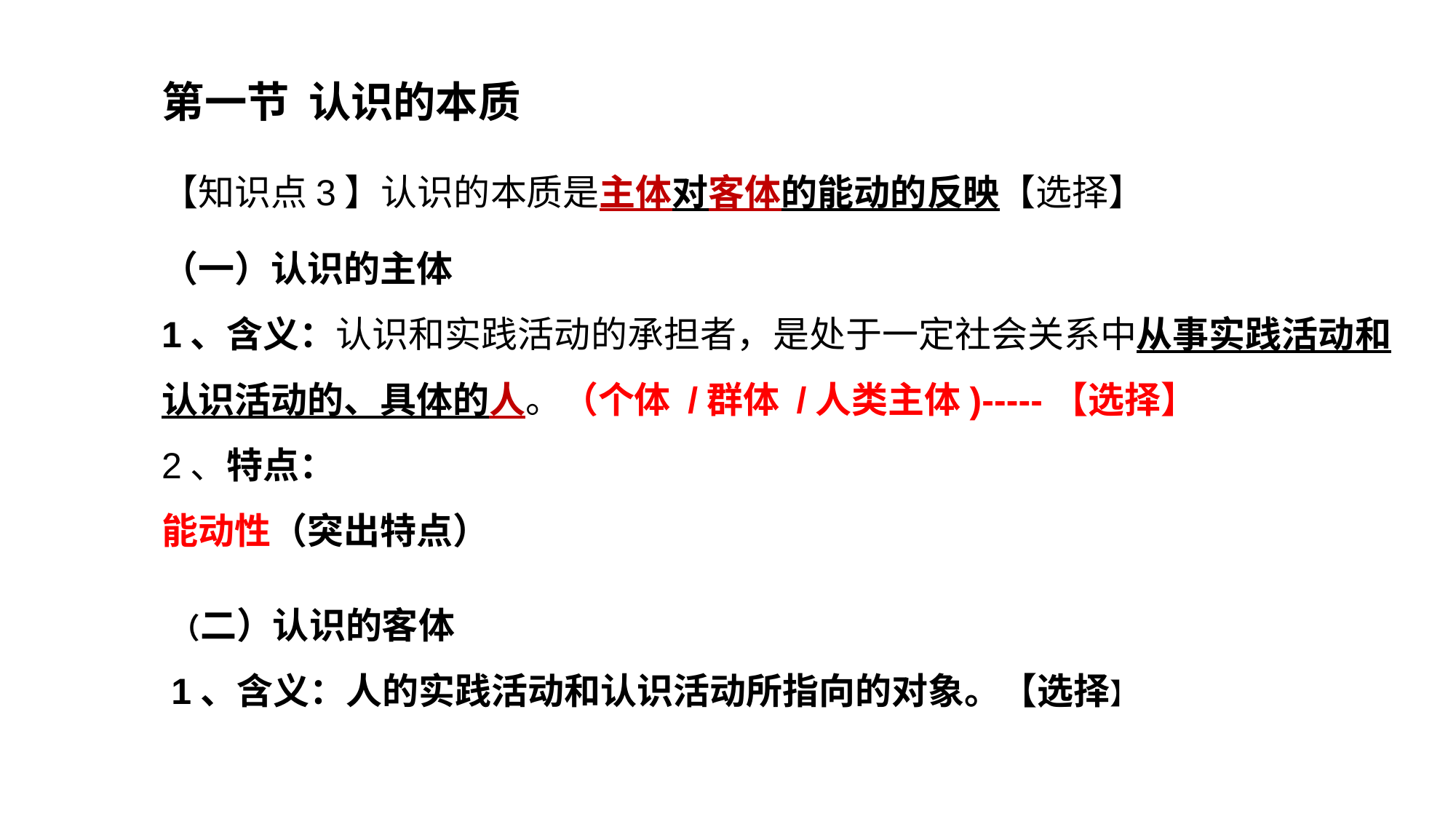

第一节  认识的本质
【知识点3】认识的本质是主体对客体的能动的反映【选择】
（一）认识的主体
1、含义：认识和实践活动的承担者，是处于一定社会关系中从事实践活动和认识活动的、具体的人。（个体 /群体 /人类主体)-----【选择】
2、特点：
能动性（突出特点）
（二）认识的客体
1、含义：人的实践活动和认识活动所指向的对象。【选择】